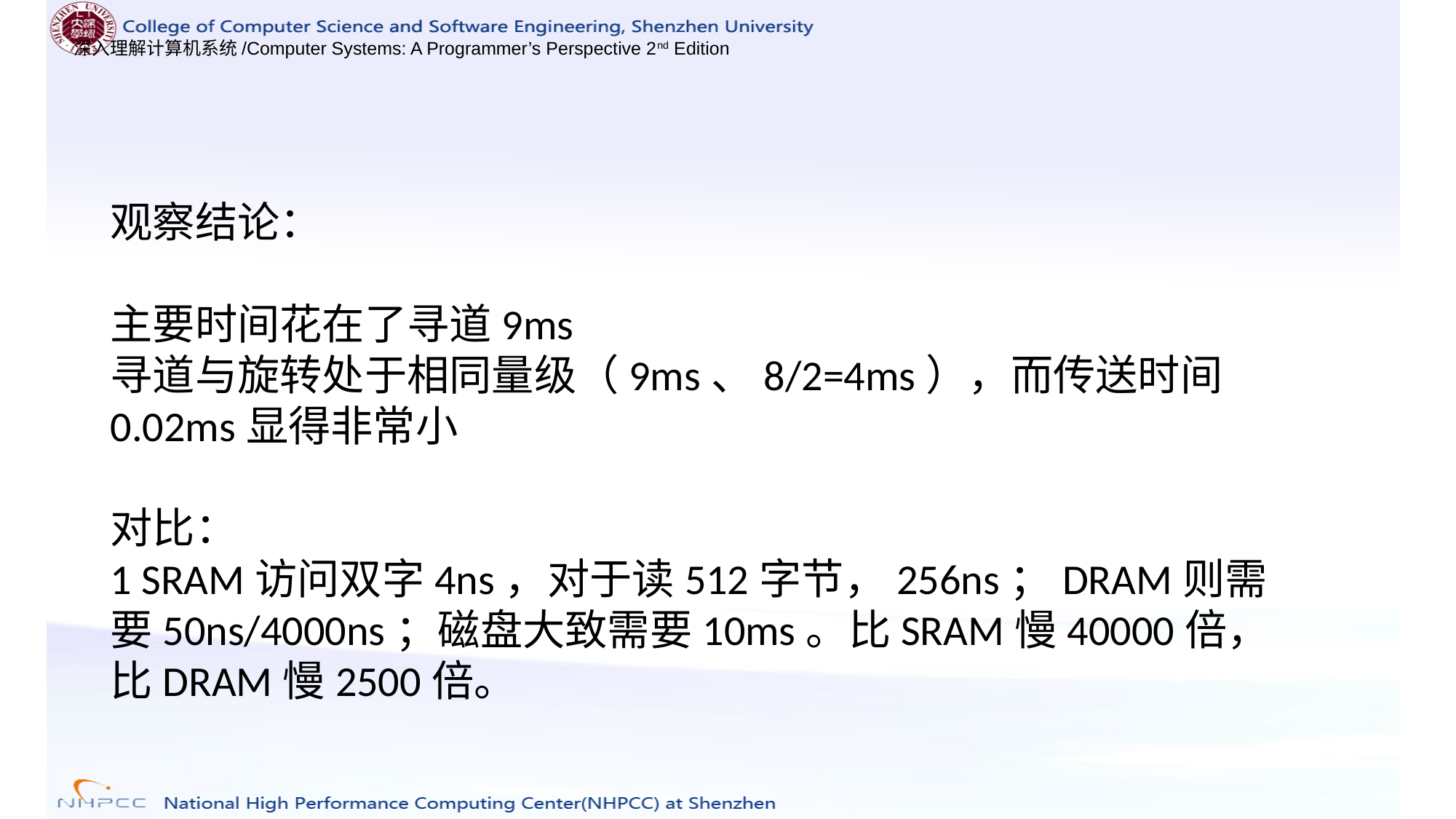

观察结论：

主要时间花在了寻道9ms
寻道与旋转处于相同量级（9ms、8/2=4ms），而传送时间0.02ms显得非常小

对比：
1 SRAM访问双字4ns，对于读512字节，256ns；DRAM则需要50ns/4000ns；磁盘大致需要10ms。比SRAM慢40000倍，比DRAM慢2500倍。

18